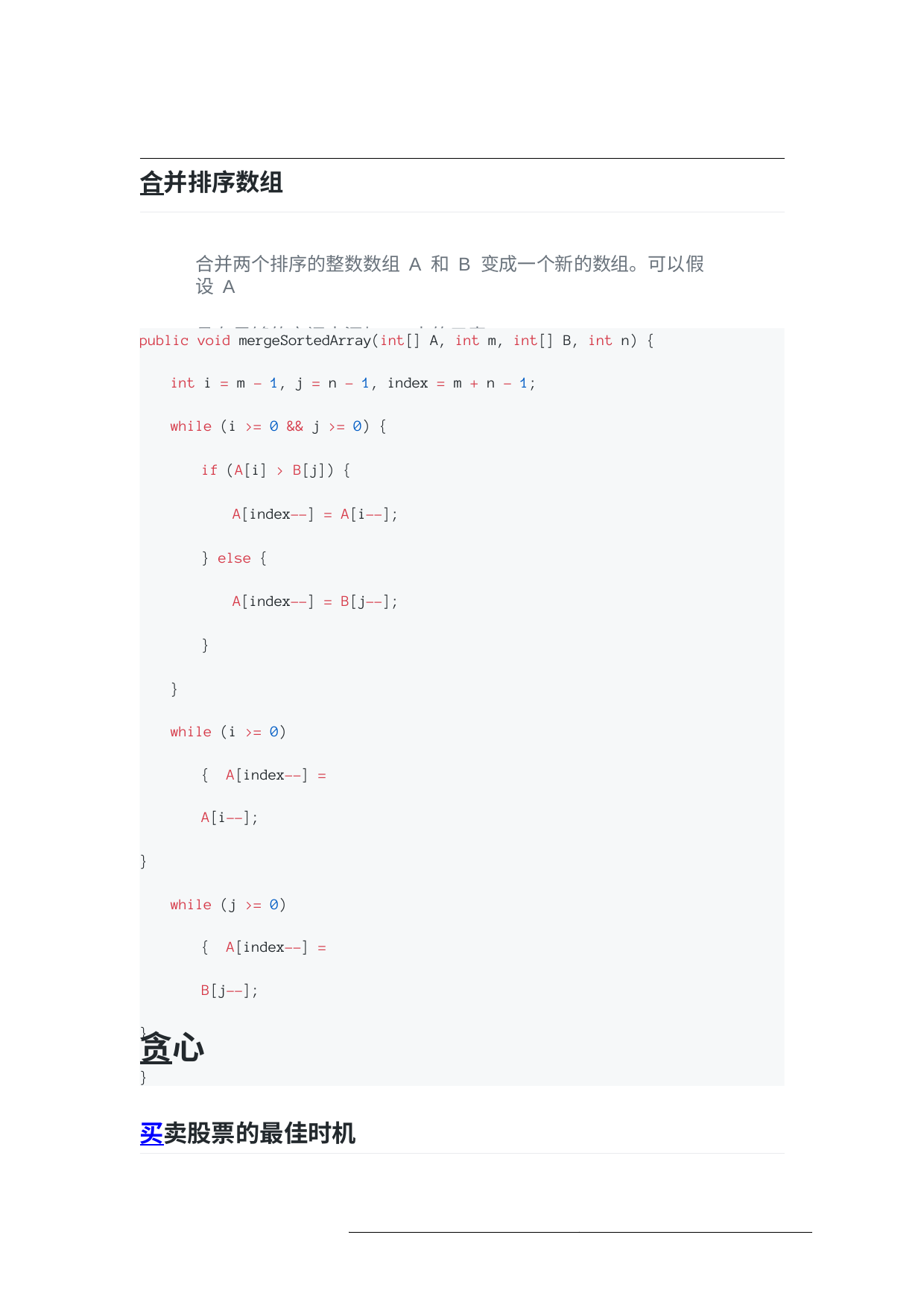

合并排序数组

合并两个排序的整数数组 A 和 B 变成一个新的数组。可以假设 A

具有足够的空间去添加 B 中的元素。

public void mergeSortedArray(int[] A, int m, int[] B, int n) {
int i = m - 1, j = n - 1, index = m + n - 1;  while (i >= 0 && j >= 0) {

if (A[i] > B[j]) {

A[index--] = A[i--];

} else {

A[index--] = B[j--];

}

}
while (i >= 0) {  A[index--] = A[i--];

}
while (j >= 0) {  A[index--] = B[j--];

}

}
贪心

买卖股票的最佳时机